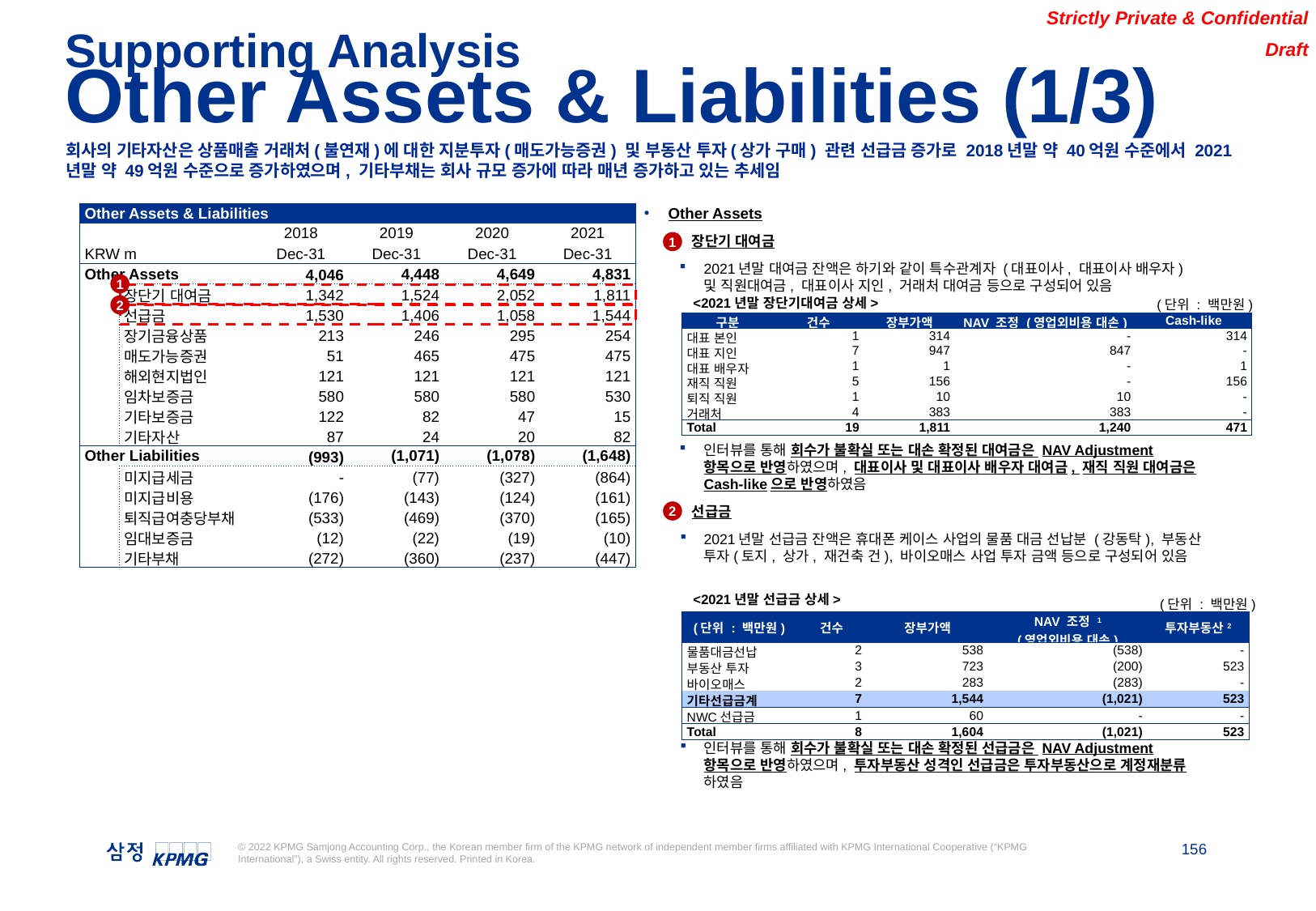

Supporting Analysis
Other Assets & Liabilities (1/3)
회사의 기타자산은 상품매출 거래처(불연재)에 대한 지분투자(매도가능증권) 및 부동산 투자(상가 구매) 관련 선급금 증가로 2018년말 약 40억원 수준에서 2021년말 약 49억원 수준으로 증가하였으며, 기타부채는 회사 규모 증가에 따라 매년 증가하고 있는 추세임
Other Assets
장단기 대여금
2021년말 대여금 잔액은 하기와 같이 특수관계자 (대표이사, 대표이사 배우자) 및 직원대여금, 대표이사 지인, 거래처 대여금 등으로 구성되어 있음

인터뷰를 통해 회수가 불확실 또는 대손 확정된 대여금은 NAV Adjustment 항목으로 반영하였으며, 대표이사 및 대표이사 배우자 대여금, 재직 직원 대여금은 Cash-like으로 반영하였음
선급금
2021년말 선급금 잔액은 휴대폰 케이스 사업의 물품 대금 선납분 (강동탁), 부동산 투자(토지, 상가, 재건축 건), 바이오매스 사업 투자 금액 등으로 구성되어 있음

인터뷰를 통해 회수가 불확실 또는 대손 확정된 선급금은 NAV Adjustment 항목으로 반영하였으며, 투자부동산 성격인 선급금은 투자부동산으로 계정재분류 하였음

| Other Assets & Liabilities |  |  |  |  |  |
| --- | --- | --- | --- | --- | --- |
|  |  | 2018 | 2019 | 2020 | 2021 |
| KRW m |  | Dec-31 | Dec-31 | Dec-31 | Dec-31 |
| Other Assets |  | 4,046 | 4,448 | 4,649 | 4,831 |
|  | 장단기 대여금 | 1,342 | 1,524 | 2,052 | 1,811 |
|  | 선급금 | 1,530 | 1,406 | 1,058 | 1,544 |
|  | 장기금융상품 | 213 | 246 | 295 | 254 |
|  | 매도가능증권 | 51 | 465 | 475 | 475 |
|  | 해외현지법인 | 121 | 121 | 121 | 121 |
|  | 임차보증금 | 580 | 580 | 580 | 530 |
|  | 기타보증금 | 122 | 82 | 47 | 15 |
|  | 기타자산 | 87 | 24 | 20 | 82 |
| Other Liabilities |  | (993) | (1,071) | (1,078) | (1,648) |
|  | 미지급세금 | - | (77) | (327) | (864) |
|  | 미지급비용 | (176) | (143) | (124) | (161) |
|  | 퇴직급여충당부채 | (533) | (469) | (370) | (165) |
|  | 임대보증금 | (12) | (22) | (19) | (10) |
|  | 기타부채 | (272) | (360) | (237) | (447) |
1
1

<2021년말 장단기대여금 상세>
2
(단위 : 백만원)

| 구분 | 건수 | 장부가액 | NAV 조정 (영업외비용 대손) | Cash-like |
| --- | --- | --- | --- | --- |
| 대표 본인 | 1 | 314 | - | 314 |
| 대표 지인 | 7 | 947 | 847 | - |
| 대표 배우자 | 1 | 1 | - | 1 |
| 재직 직원 | 5 | 156 | - | 156 |
| 퇴직 직원 | 1 | 10 | 10 | - |
| 거래처 | 4 | 383 | 383 | - |
| Total | 19 | 1,811 | 1,240 | 471 |
2
<2021년말 선급금 상세>
(단위 : 백만원)
| (단위 : 백만원) | 건수 | 장부가액 | NAV 조정 1 (영업외비용 대손) | 투자부동산2 |
| --- | --- | --- | --- | --- |
| 물품대금선납 | 2 | 538 | (538) | - |
| 부동산 투자 | 3 | 723 | (200) | 523 |
| 바이오매스 | 2 | 283 | (283) | - |
| 기타선급금계 | 7 | 1,544 | (1,021) | 523 |
| NWC선급금 | 1 | 60 | - | - |
| Total | 8 | 1,604 | (1,021) | 523 |